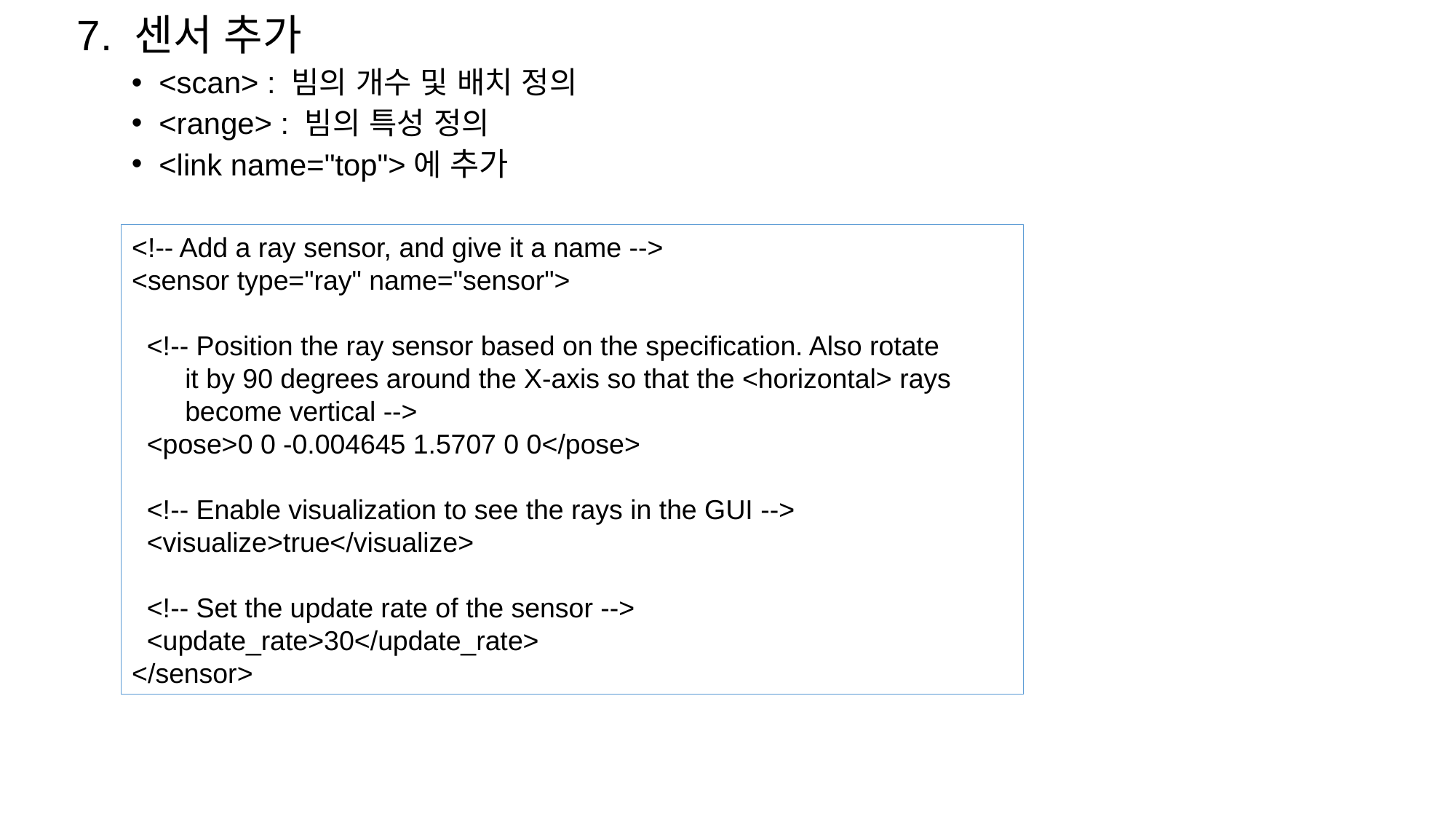

7. 센서 추가
<scan> : 빔의 개수 및 배치 정의
<range> : 빔의 특성 정의
<link name="top">에 추가
<!-- Add a ray sensor, and give it a name -->
<sensor type="ray" name="sensor">

  <!-- Position the ray sensor based on the specification. Also rotate
       it by 90 degrees around the X-axis so that the <horizontal> rays
       become vertical -->
  <pose>0 0 -0.004645 1.5707 0 0</pose>

  <!-- Enable visualization to see the rays in the GUI -->
  <visualize>true</visualize>

  <!-- Set the update rate of the sensor -->
  <update_rate>30</update_rate>
</sensor>